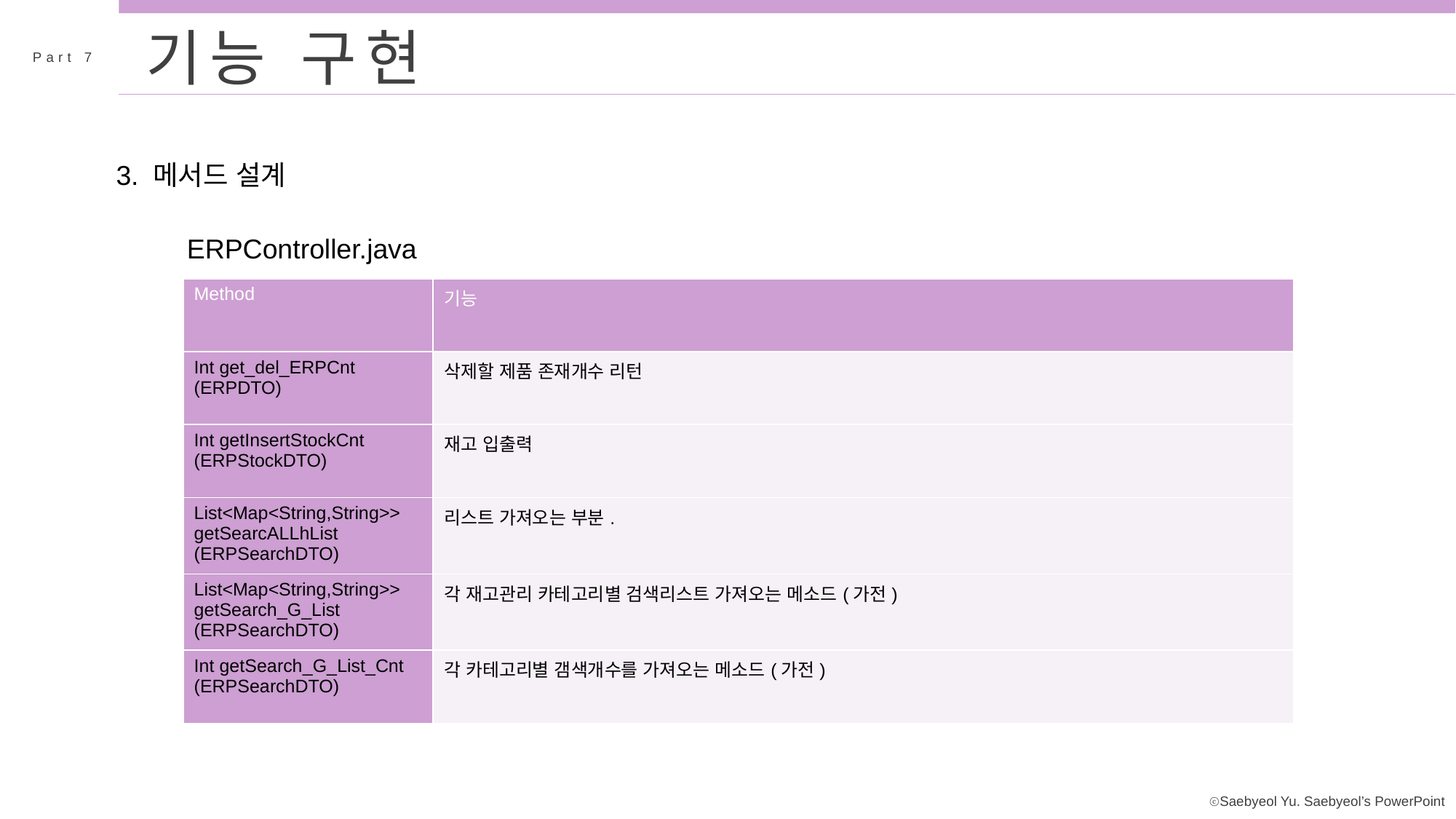

기능 구현
Part 7
3. 메서드 설계
ERPController.java
| Method | 기능 |
| --- | --- |
| Int get\_del\_ERPCnt (ERPDTO) | 삭제할 제품 존재개수 리턴 |
| Int getInsertStockCnt (ERPStockDTO) | 재고 입출력 |
| List<Map<String,String>> getSearcALLhList (ERPSearchDTO) | 리스트 가져오는 부분. |
| List<Map<String,String>> getSearch\_G\_List (ERPSearchDTO) | 각 재고관리 카테고리별 검색리스트 가져오는 메소드(가전) |
| Int getSearch\_G\_List\_Cnt (ERPSearchDTO) | 각 카테고리별 갬색개수를 가져오는 메소드(가전) |